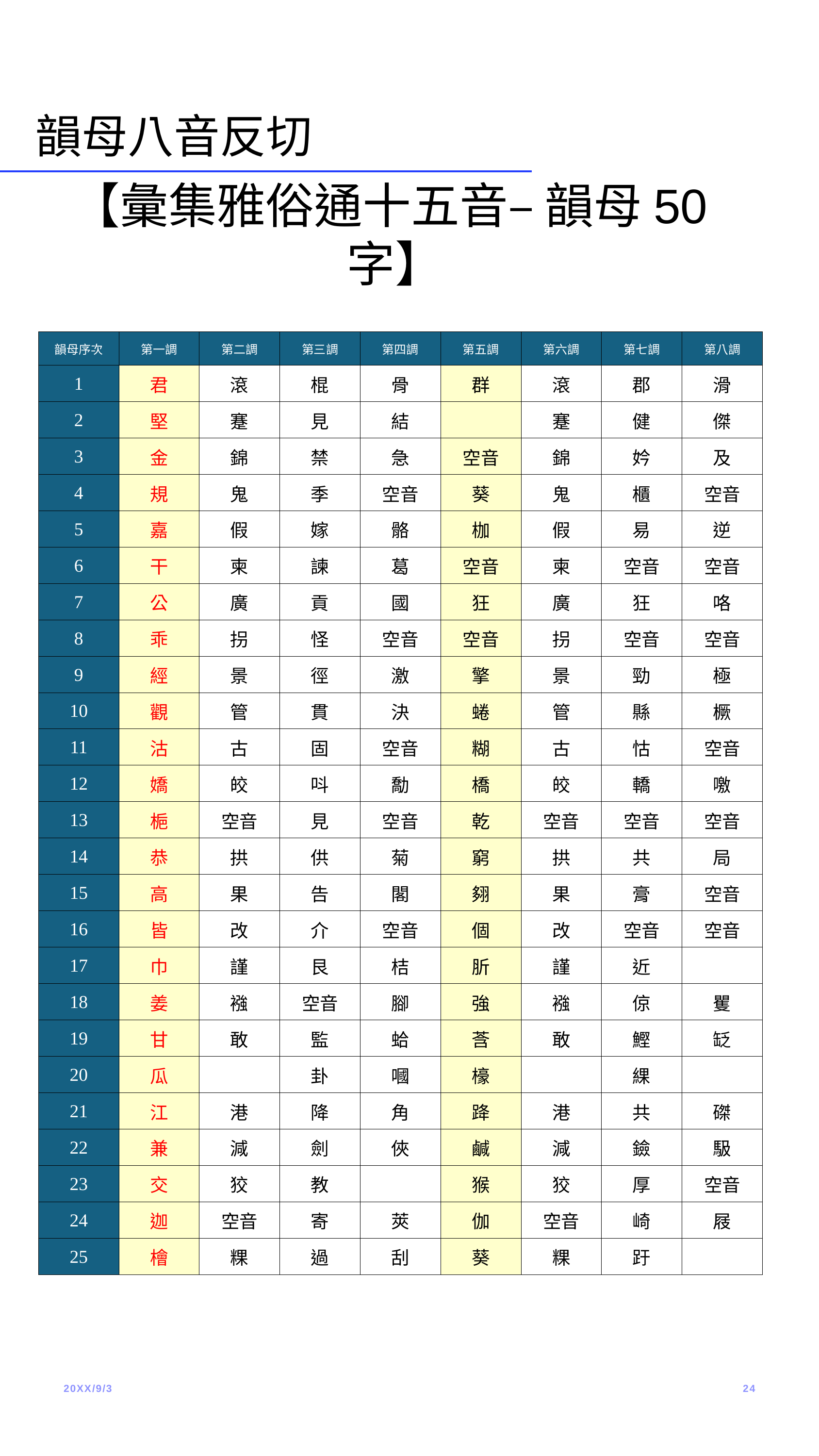

# 韻母八音反切
【彙集雅俗通十五音– 韻母50字】
| 韻母序次 | 第一調 | 第二調 | 第三調 | 第四調 | 第五調 | 第六調 | 第七調 | 第八調 |
| --- | --- | --- | --- | --- | --- | --- | --- | --- |
| 1 | 君 | 滾 | 棍 | 骨 | 群 | 滾 | 郡 | 滑 |
| 2 | 堅 | 蹇 | 見 | 結 |  | 蹇 | 健 | 傑 |
| 3 | 金 | 錦 | 禁 | 急 | 空音 | 錦 | 妗 | 及 |
| 4 | 規 | 鬼 | 季 | 空音 | 葵 | 鬼 | 櫃 | 空音 |
| 5 | 嘉 | 假 | 嫁 | 骼 | 枷 | 假 | 易 | 逆 |
| 6 | 干 | 柬 | 諫 | 葛 | 空音 | 柬 | 空音 | 空音 |
| 7 | 公 | 廣 | 貢 | 國 | 狂 | 廣 | 狂 | 咯 |
| 8 | 乖 | 拐 | 怪 | 空音 | 空音 | 拐 | 空音 | 空音 |
| 9 | 經 | 景 | 徑 | 激 | 擎 | 景 | 勁 | 極 |
| 10 | 觀 | 管 | 貫 | 決 | 蜷 | 管 | 縣 | 橛 |
| 11 | 沽 | 古 | 固 | 空音 | 糊 | 古 | 怙 | 空音 |
| 12 | 嬌 | 皎 | 呌 | 勪 | 橋 | 皎 | 轎 | 噭 |
| 13 | 梔 | 空音 | 見 | 空音 | 乾 | 空音 | 空音 | 空音 |
| 14 | 恭 | 拱 | 供 | 菊 | 窮 | 拱 | 共 | 局 |
| 15 | 高 | 果 | 告 | 閣 | 翗 | 果 | 膏 | 空音 |
| 16 | 皆 | 改 | 介 | 空音 | 個 | 改 | 空音 | 空音 |
| 17 | 巾 | 謹 | 艮 | 桔 | 肵 | 謹 | 近 |  |
| 18 | 姜 | 襁 | 空音 | 腳 | 強 | 襁 | 倞 | 矍 |
| 19 | 甘 | 敢 | 監 | 蛤 | 莟 | 敢 | 鰹 | 䍇 |
| 20 | 瓜 |  | 卦 | 嘓 | 檺 |  | 綶 |  |
| 21 | 江 | 港 | 降 | 角 | 跭 | 港 | 共 | 磔 |
| 22 | 兼 | 減 | 劍 | 俠 | 鹹 | 減 | 鐱 | 馺 |
| 23 | 交 | 狡 | 教 |  | 猴 | 狡 | 厚 | 空音 |
| 24 | 迦 | 空音 | 寄 | 莢 | 伽 | 空音 | 崎 | 屐 |
| 25 | 檜 | 粿 | 過 | 刮 | 葵 | 粿 | 趶 |  |
20XX/9/3
24